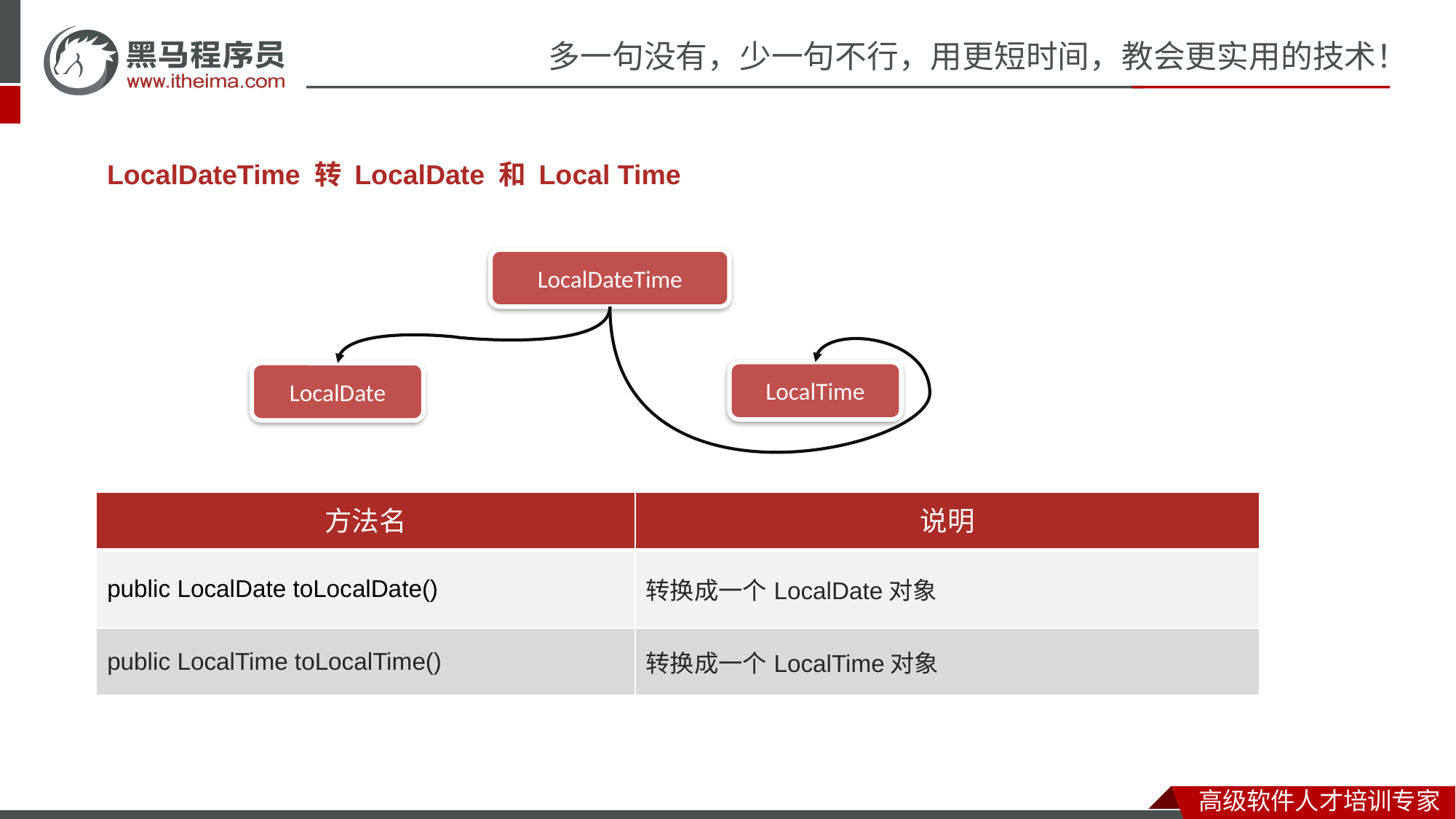

LocalDateTime 转 LocalDate 和 Local Time
LocalDateTime
LocalTime
LocalDate
| 方法名 | 说明 |
| --- | --- |
| public LocalDate toLocalDate() | 转换成一个LocalDate对象 |
| public LocalTime toLocalTime() | 转换成一个LocalTime对象 |